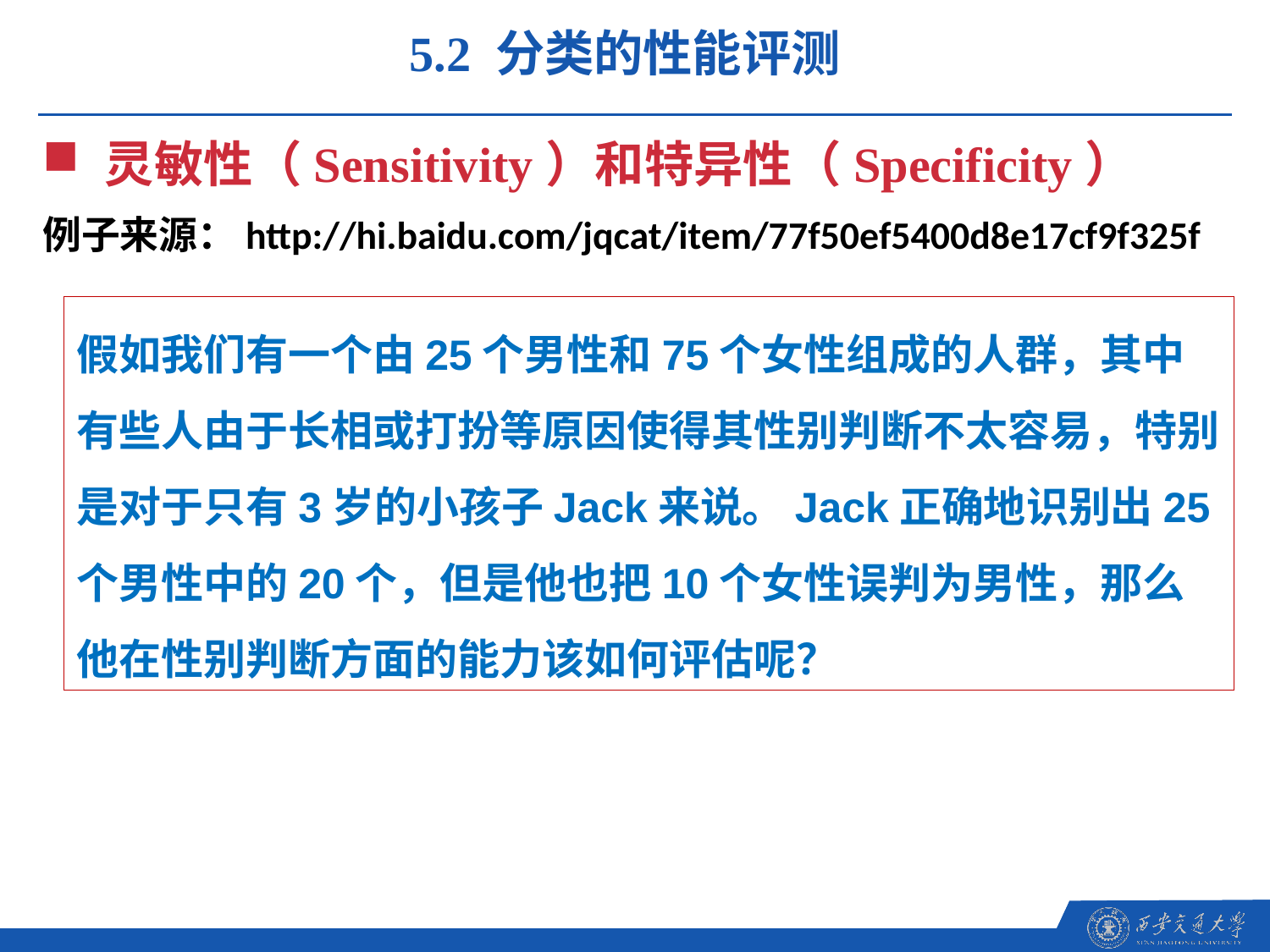

5.2 分类的性能评测
灵敏性（Sensitivity）和特异性（Specificity）

例子来源：http://hi.baidu.com/jqcat/item/77f50ef5400d8e17cf9f325f

假如我们有一个由25个男性和75个女性组成的人群，其中有些人由于长相或打扮等原因使得其性别判断不太容易，特别是对于只有3岁的小孩子Jack来说。Jack正确地识别出25个男性中的20个，但是他也把10个女性误判为男性，那么他在性别判断方面的能力该如何评估呢？